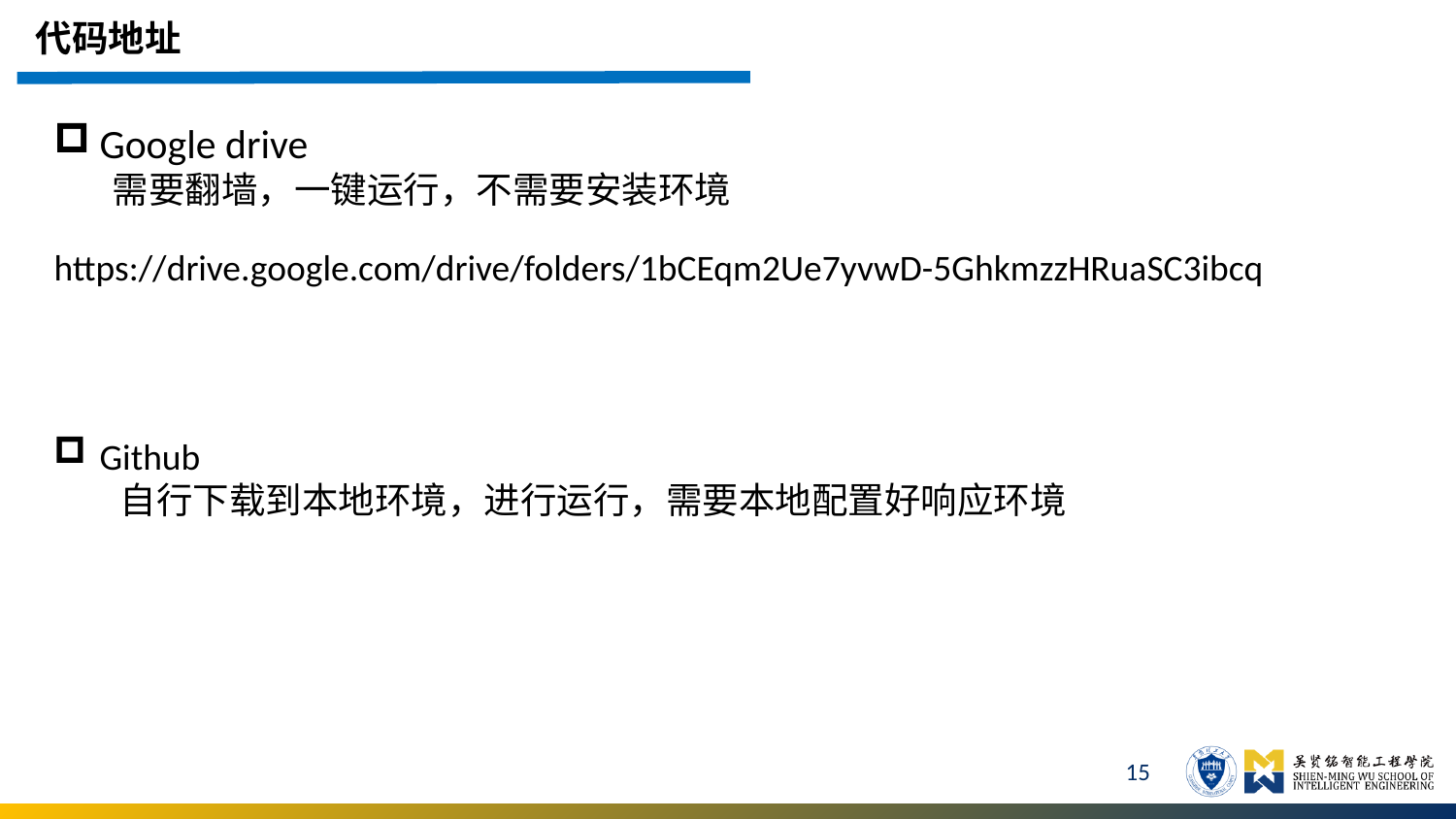

代码地址
Google drive
      需要翻墙，一键运行，不需要安装环境
https://drive.google.com/drive/folders/1bCEqm2Ue7yvwD-5GhkmzzHRuaSC3ibcq
Github
       自行下载到本地环境，进行运行，需要本地配置好响应环境
15